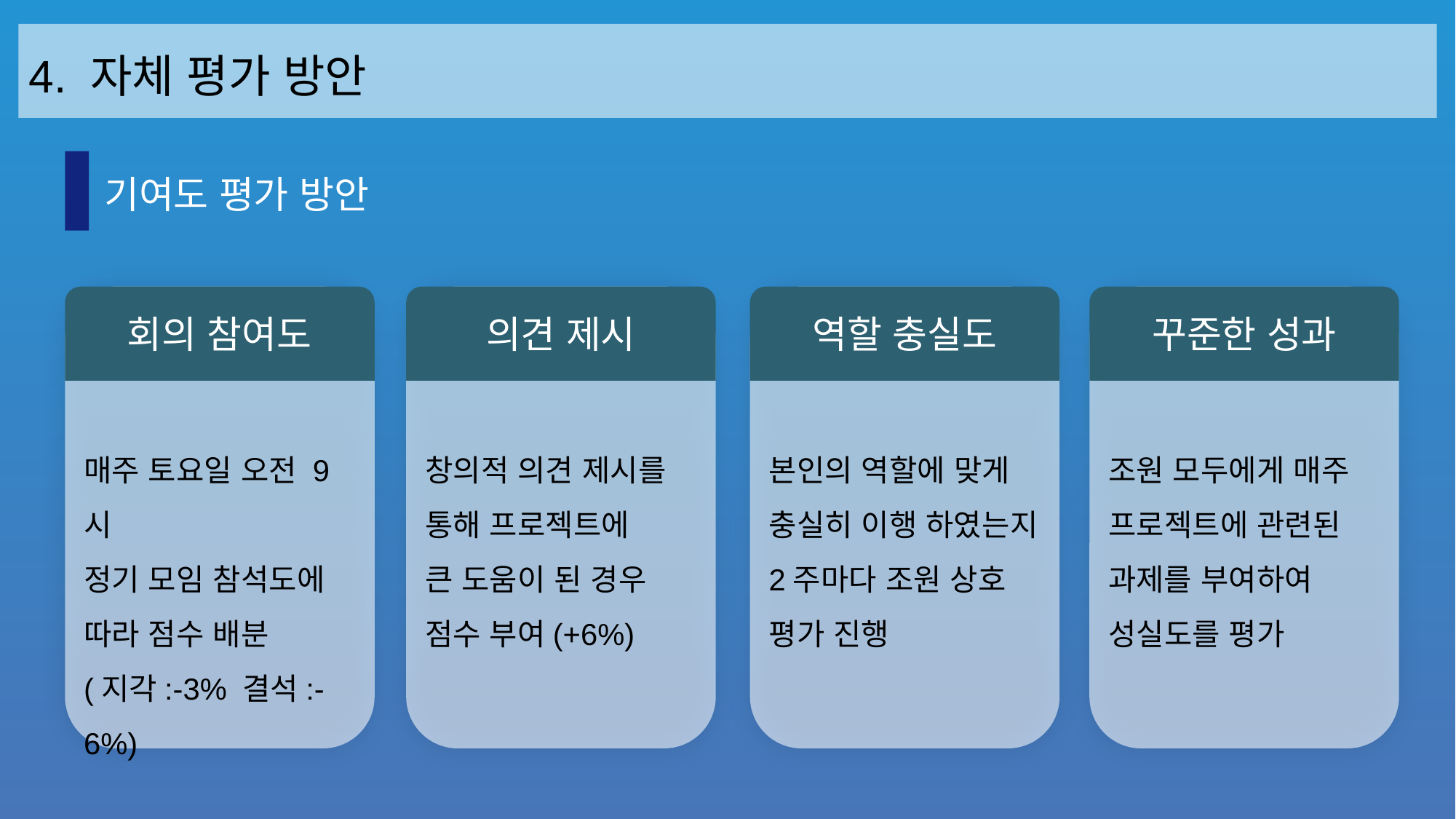

4. 자체 평가 방안

기여도 평가 방안

회의 참여도
의견 제시
역할 충실도
꾸준한 성과
매주 토요일 오전 9시
정기 모임 참석도에 따라 점수 배분
(지각:-3% 결석:-6%)
창의적 의견 제시를
통해 프로젝트에
큰 도움이 된 경우
점수 부여(+6%)
본인의 역할에 맞게
충실히 이행 하였는지
2주마다 조원 상호
평가 진행
조원 모두에게 매주 프로젝트에 관련된
과제를 부여하여
성실도를 평가